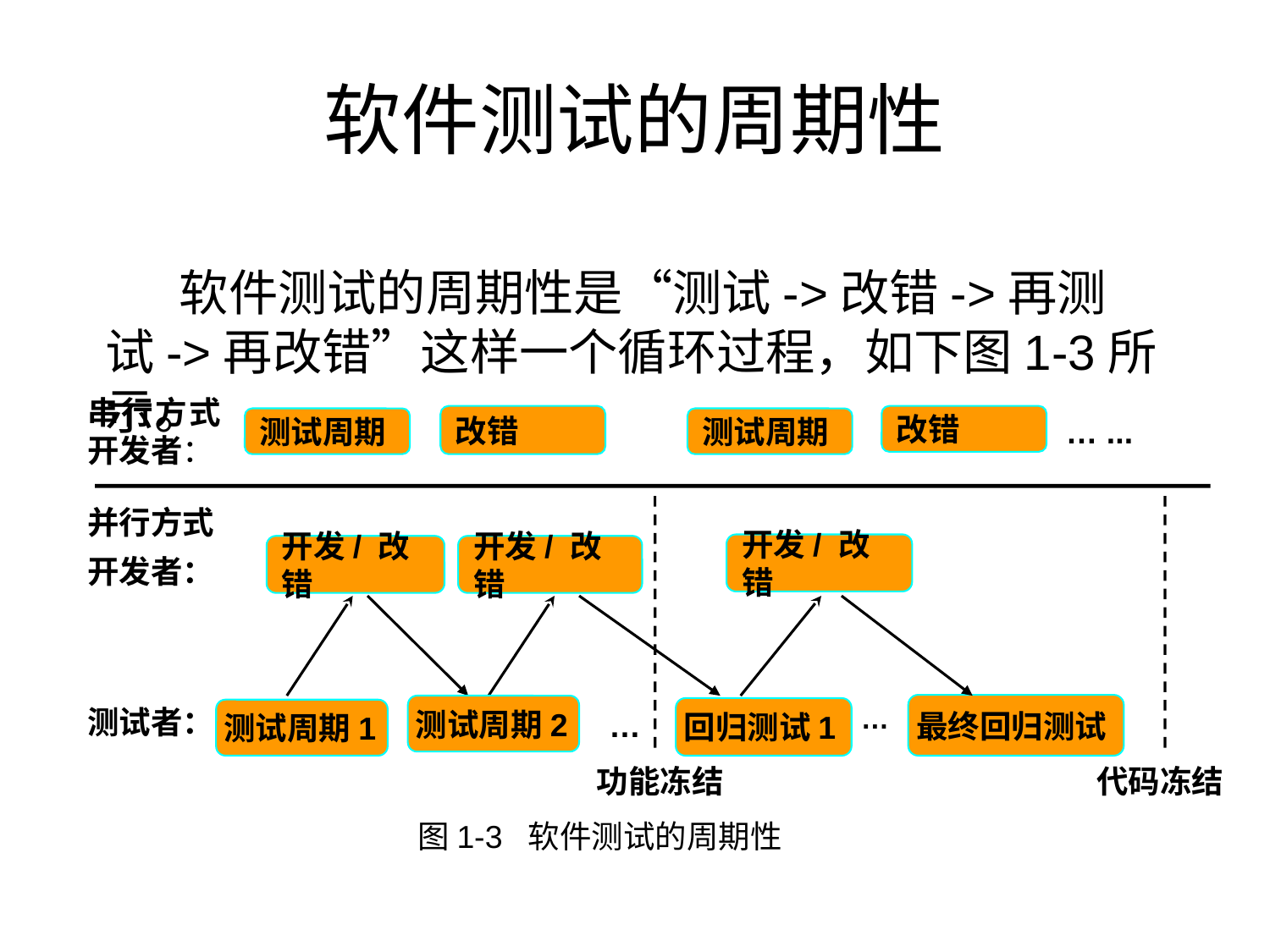

# 软件测试的周期性

          软件测试的周期性是“测试->改错->再测试->再改错”这样一个循环过程，如下图1-3所示。
串行方式开发者：
改错
改错
… ...
测试周期
测试周期

并行方式

开发/ 改错
开发/ 改错
开发/ 改错
开发者：

…
最终回归测试
测试者：
测试周期2
回归测试1
测试周期1
…
功能冻结
代码冻结
图1-3  软件测试的周期性